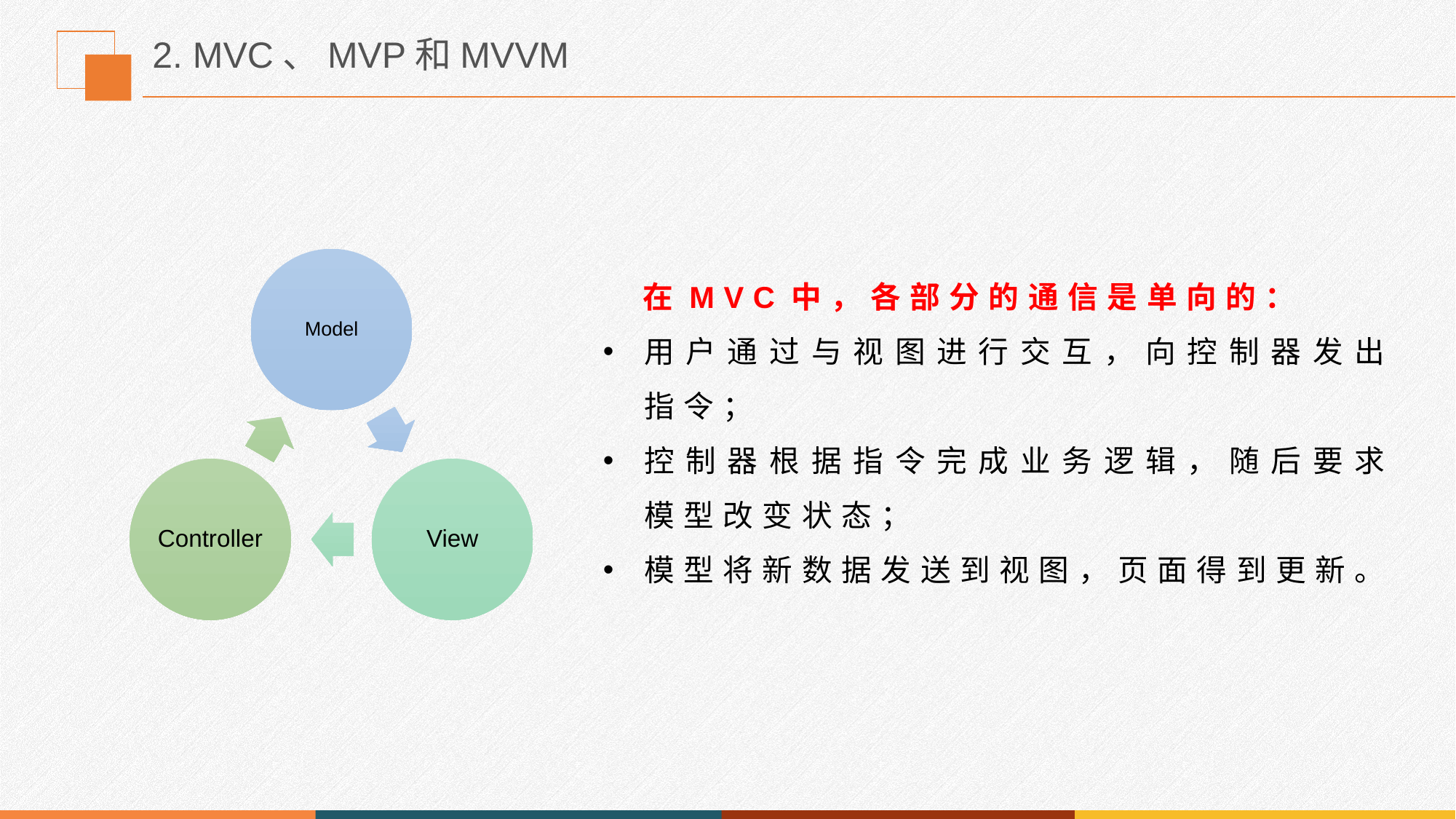

# 2. MVC、MVP和MVVM
Model

View

Controller

  在MVC中，各部分的通信是单向的：
用户通过与视图进行交互，向控制器发出指令；
控制器根据指令完成业务逻辑，随后要求模型改变状态；
模型将新数据发送到视图，页面得到更新。